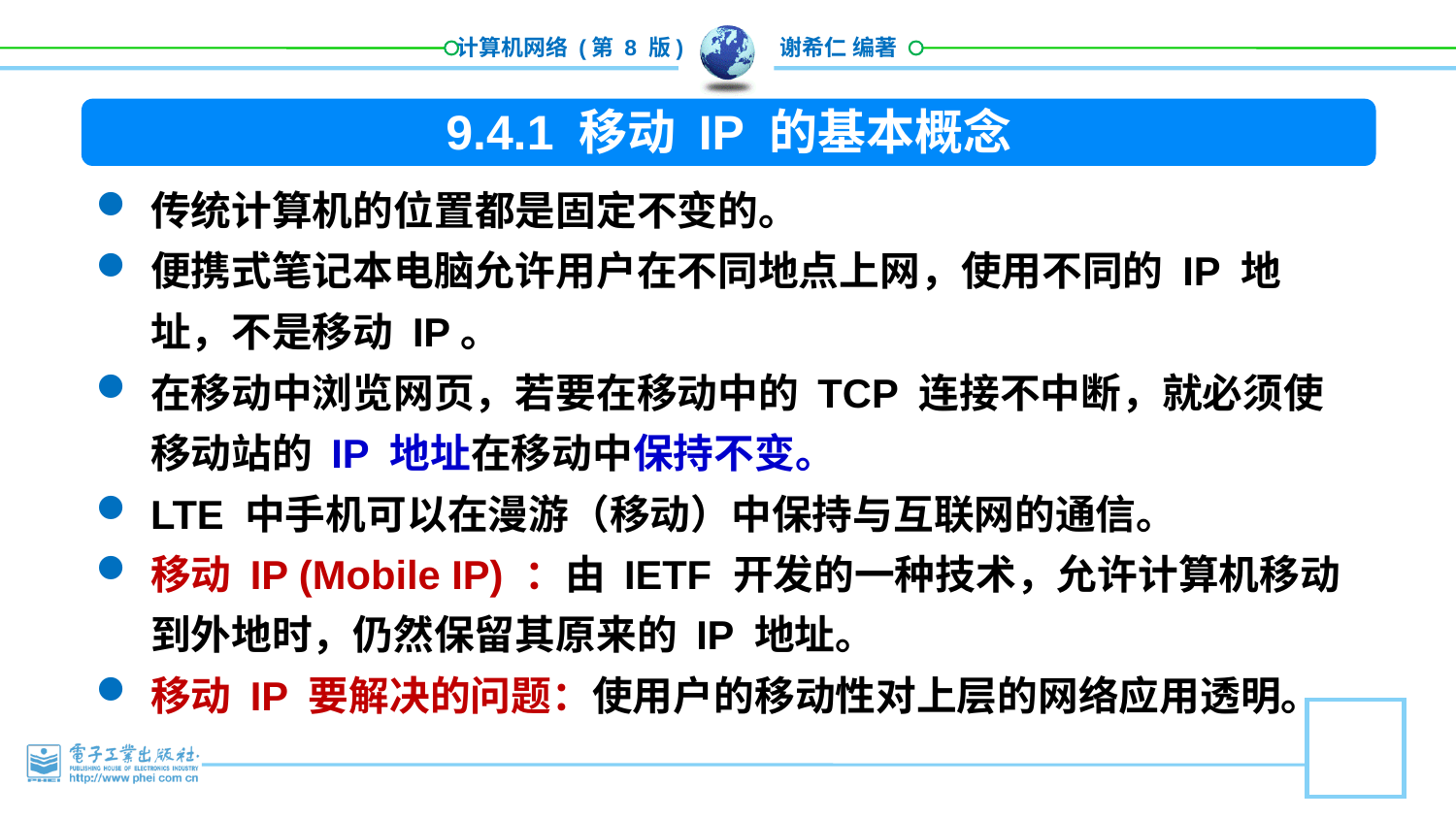

9.4.1 移动 IP 的基本概念

传统计算机的位置都是固定不变的。
便携式笔记本电脑允许用户在不同地点上网，使用不同的 IP 地址，不是移动 IP。
在移动中浏览网页，若要在移动中的 TCP 连接不中断，就必须使移动站的 IP 地址在移动中保持不变。
LTE 中手机可以在漫游（移动）中保持与互联网的通信。
移动 IP (Mobile IP) ：由 IETF 开发的一种技术，允许计算机移动到外地时，仍然保留其原来的 IP 地址。
移动 IP 要解决的问题：使用户的移动性对上层的网络应用透明。